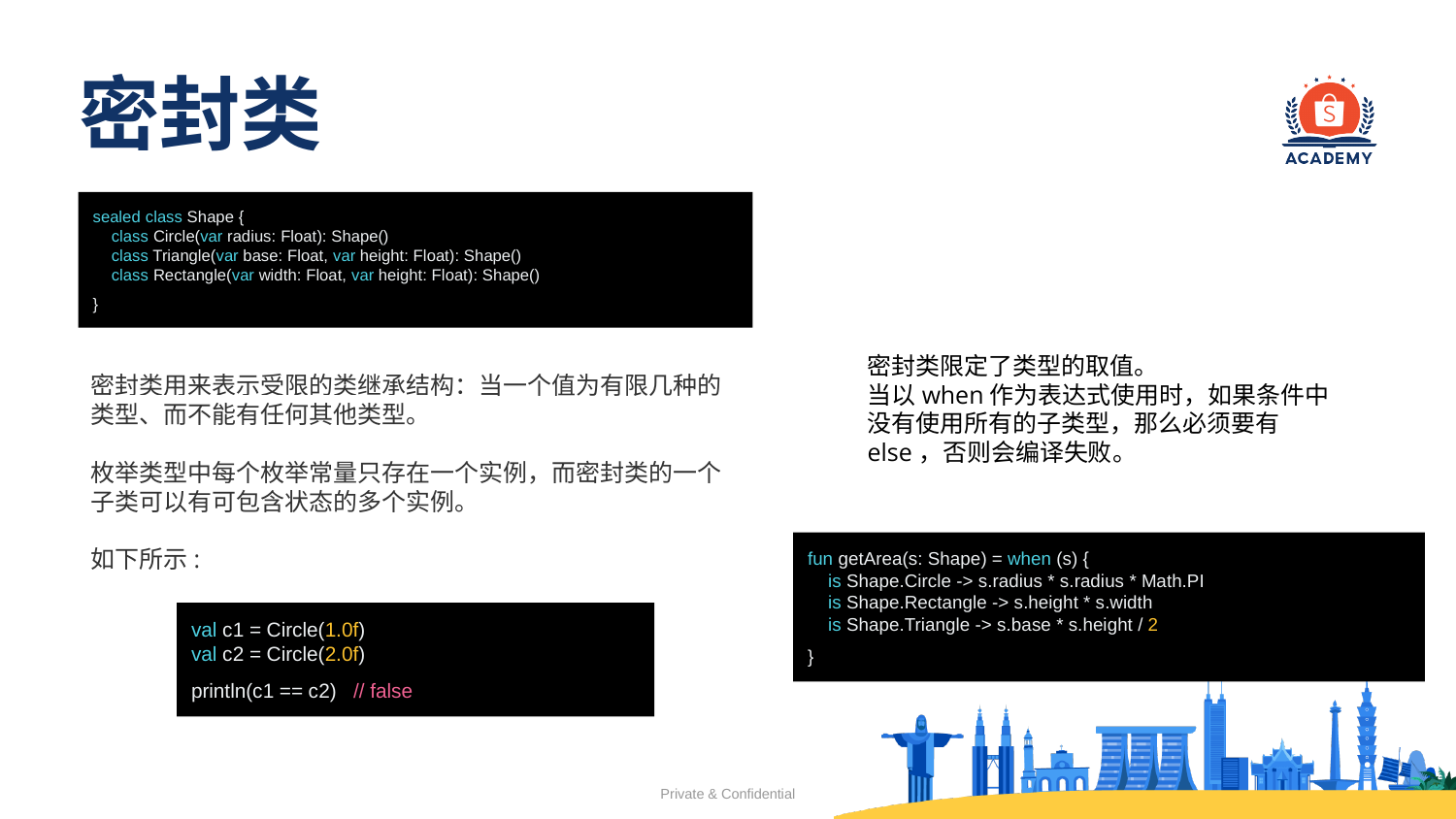

# 密封类
sealed class Shape {
    class Circle(var radius: Float): Shape()
    class Triangle(var base: Float, var height: Float): Shape()
    class Rectangle(var width: Float, var height: Float): Shape()
}
密封类限定了类型的取值。
当以when作为表达式使用时，如果条件中没有使用所有的子类型，那么必须要有else，否则会编译失败。
密封类用来表示受限的类继承结构：当一个值为有限几种的类型、而不能有任何其他类型。

枚举类型中每个枚举常量只存在一个实例，而密封类的一个子类可以有可包含状态的多个实例。

如下所示:
fun getArea(s: Shape) = when (s) {
    is Shape.Circle -> s.radius * s.radius * Math.PI
    is Shape.Rectangle -> s.height * s.width
    is Shape.Triangle -> s.base * s.height / 2
}
val c1 = Circle(1.0f)
val c2 = Circle(2.0f)
println(c1 == c2)   // false